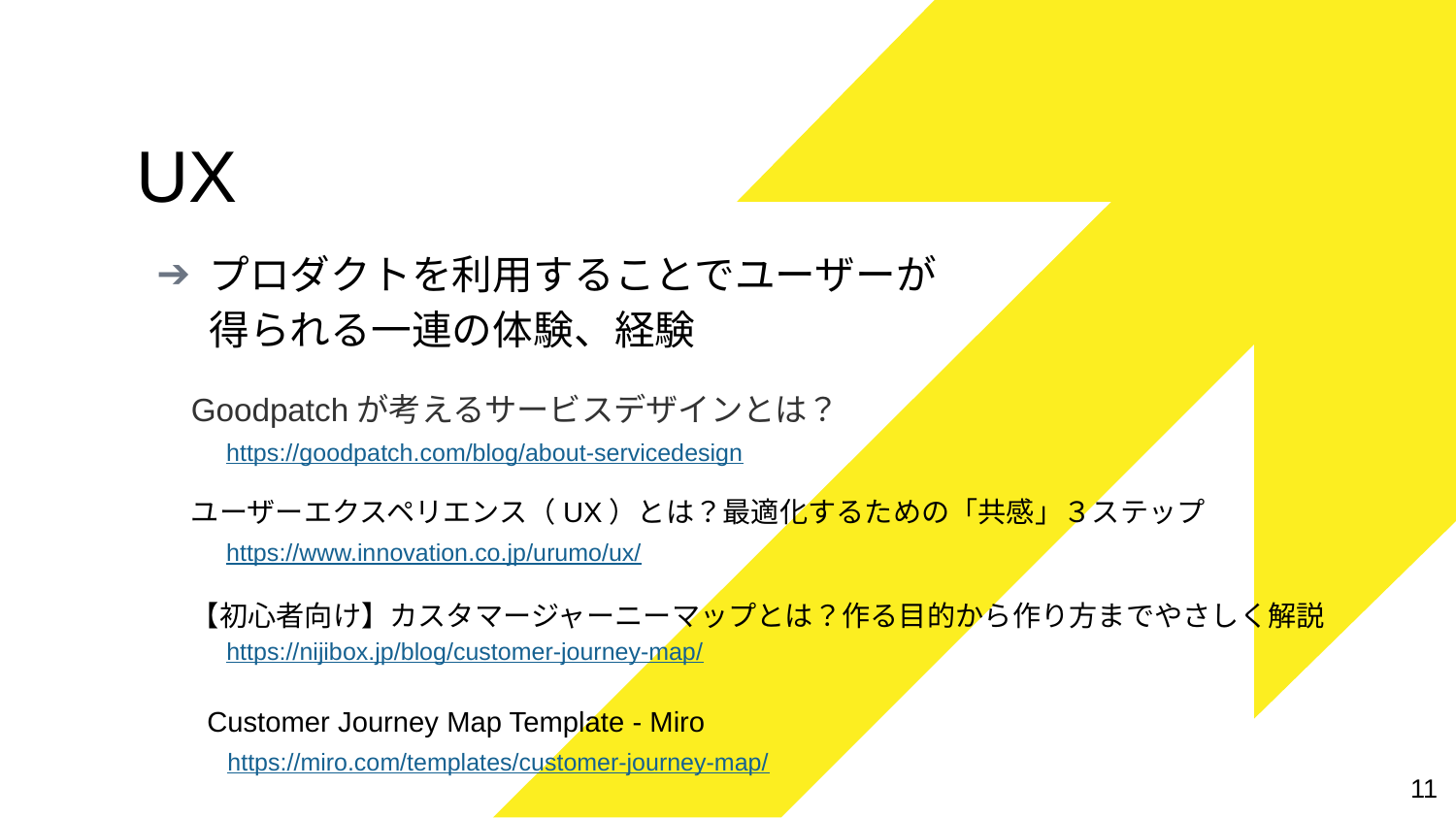

# UX
プロダクトを利用することでユーザーが得られる一連の体験、経験
Goodpatchが考えるサービスデザインとは？
　https://goodpatch.com/blog/about-servicedesign
ユーザーエクスペリエンス（UX）とは？最適化するための「共感」３ステップ
　https://www.innovation.co.jp/urumo/ux/

【初心者向け】カスタマージャーニーマップとは？作る目的から作り方までやさしく解説
　 https://nijibox.jp/blog/customer-journey-map/
  Customer Journey Map Template - Miro
     https://miro.com/templates/customer-journey-map/

11